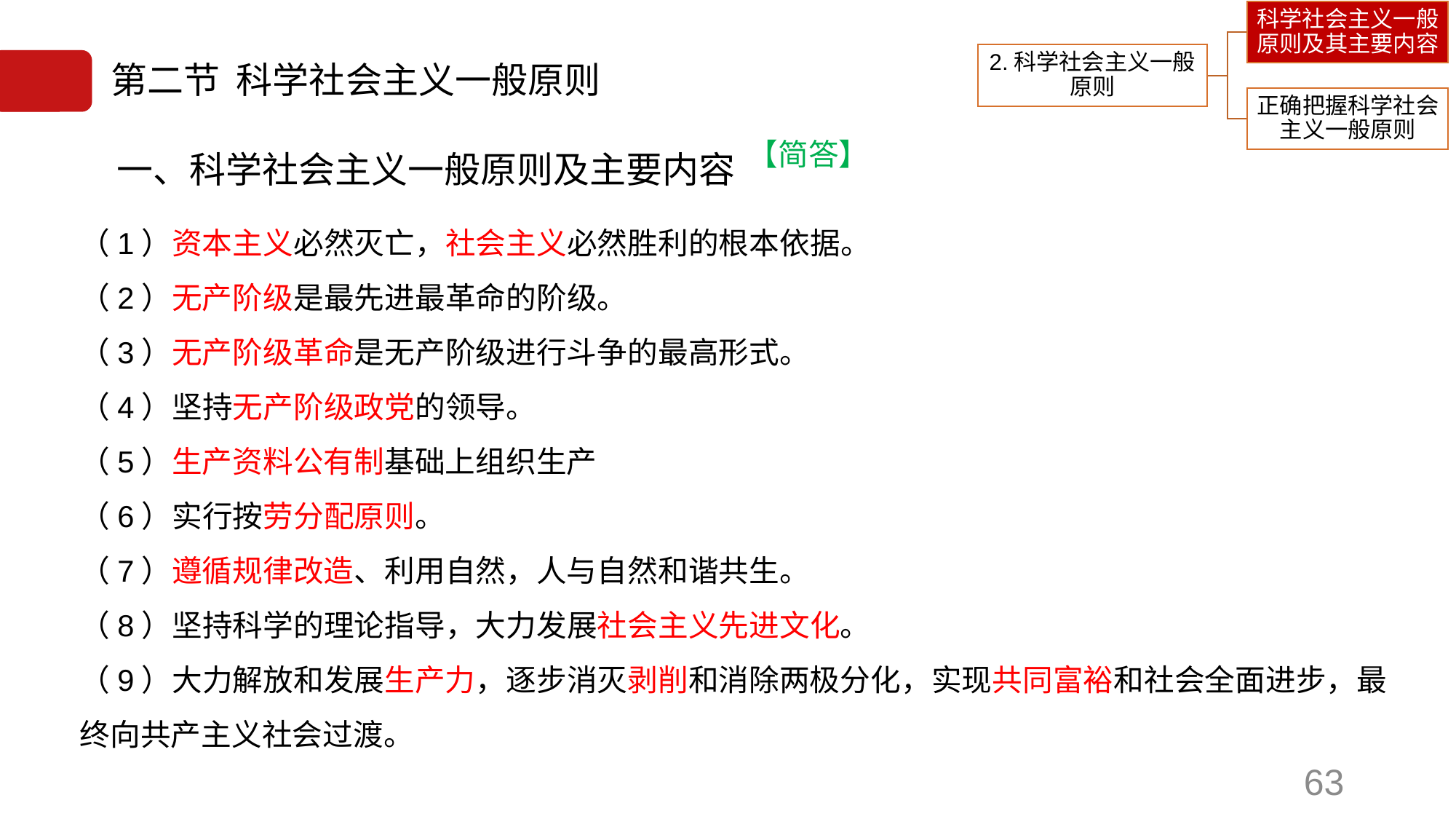

6.2.1
2.科学社会主义一般原则
科学社会主义一般原则及其主要内容
正确把握科学社会主义一般原则
# 第二节  科学社会主义一般原则
一、科学社会主义一般原则及主要内容

【简答】
（1）资本主义必然灭亡，社会主义必然胜利的根本依据。
（2）无产阶级是最先进最革命的阶级。
（3）无产阶级革命是无产阶级进行斗争的最高形式。
（4）坚持无产阶级政党的领导。
（5）生产资料公有制基础上组织生产
（6）实行按劳分配原则。
（7）遵循规律改造、利用自然，人与自然和谐共生。
（8）坚持科学的理论指导，大力发展社会主义先进文化。
（9）大力解放和发展生产力，逐步消灭剥削和消除两极分化，实现共同富裕和社会全面进步，最终向共产主义社会过渡。
63